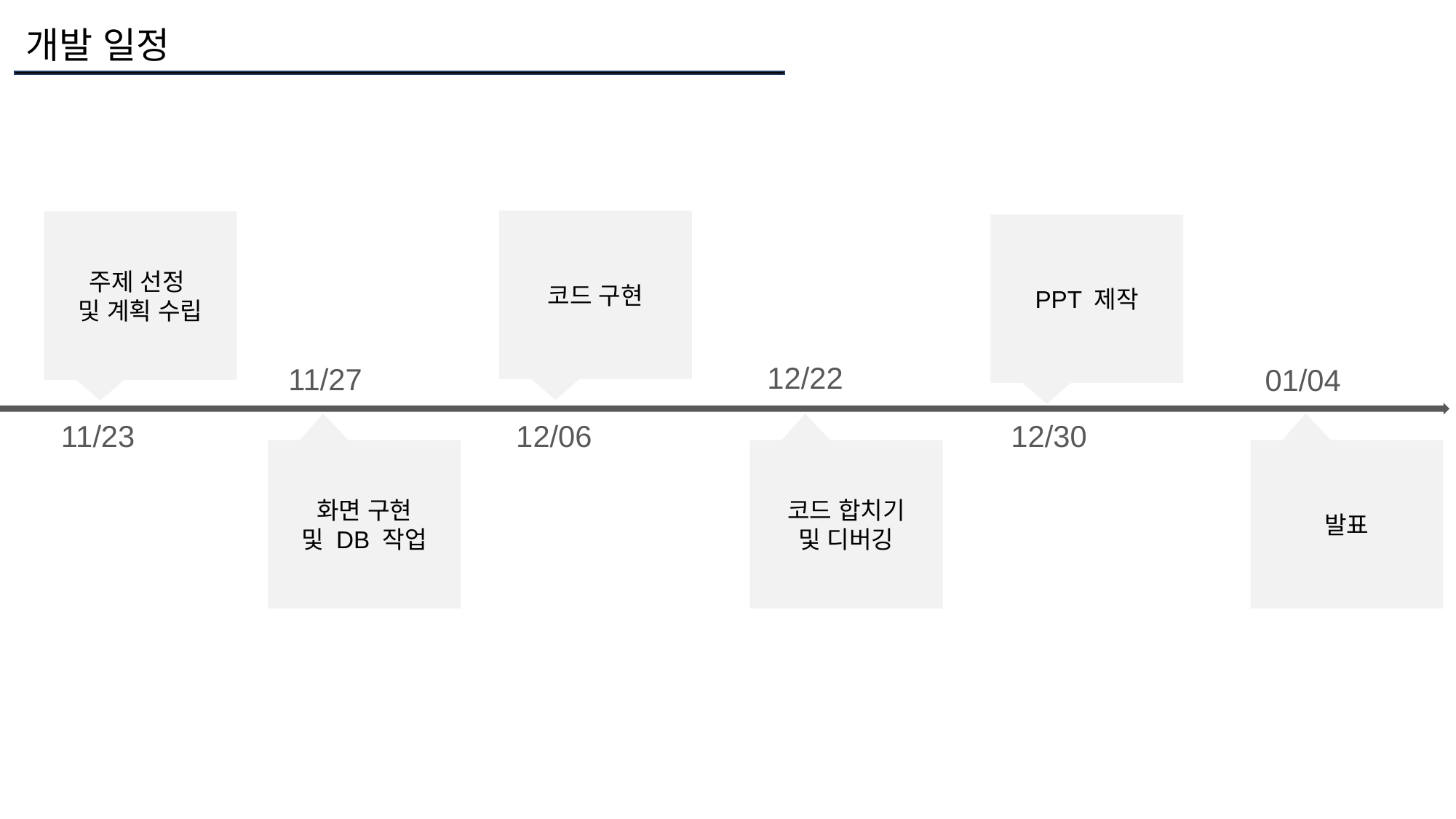

개발 일정

코드 구현
12/06
주제 선정
및 계획 수립
11/23
PPT 제작
12/30
12/22
코드 합치기
및 디버깅

11/27
화면 구현
및 DB 작업
01/04

발표